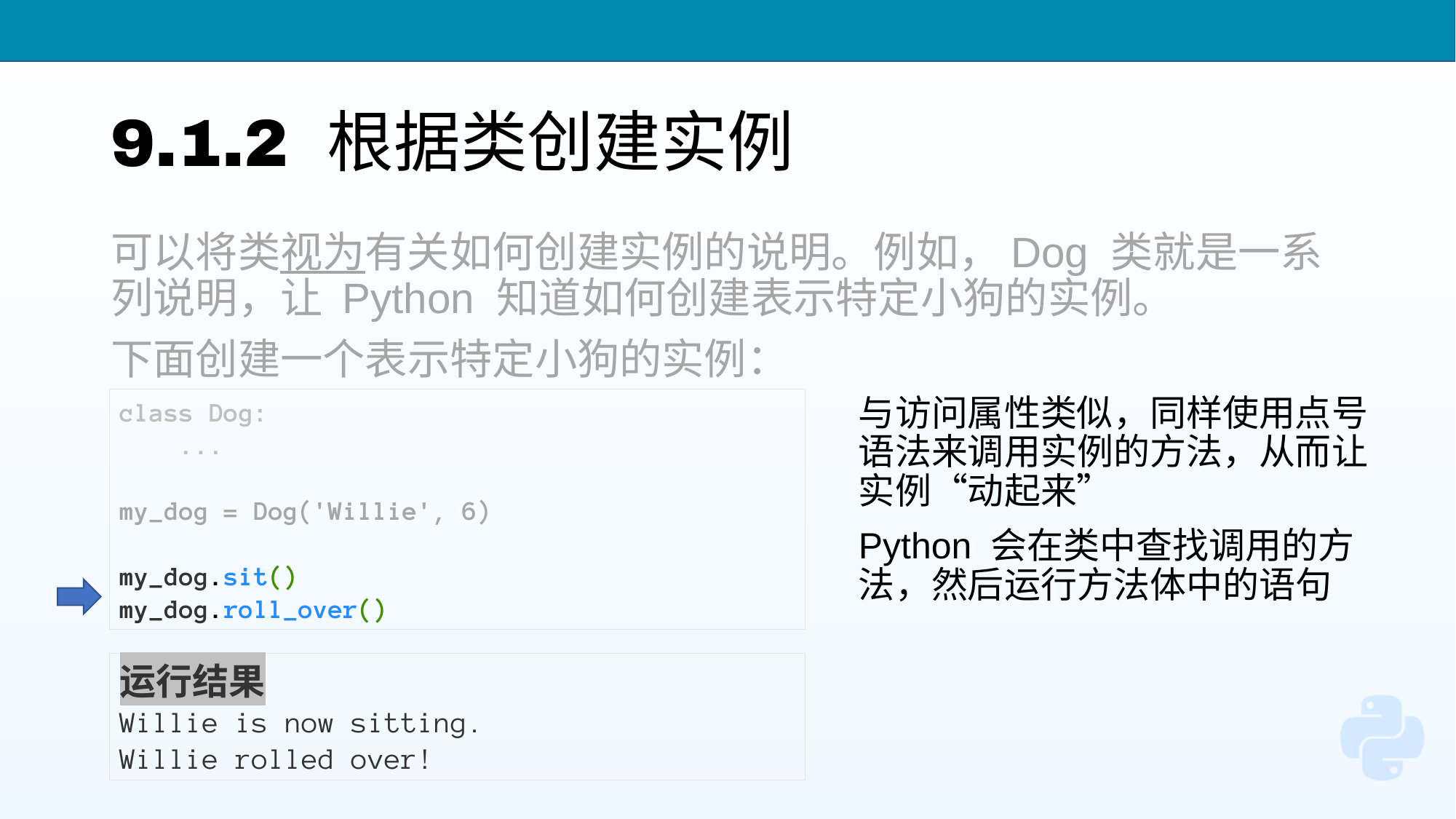

# 9.1.2 根据类创建实例
可以将类视为有关如何创建实例的说明。例如，Dog 类就是一系列说明，让 Python 知道如何创建表示特定小狗的实例。
下面创建一个表示特定小狗的实例：
class Dog:
    ...

my_dog = Dog('Willie', 6)
my_dog.sit()
my_dog.roll_over()
与访问属性类似，同样使用点号语法来调用实例的方法，从而让实例“动起来”
Python 会在类中查找调用的方法，然后运行方法体中的语句

运行结果
Willie is now sitting.
Willie rolled over!